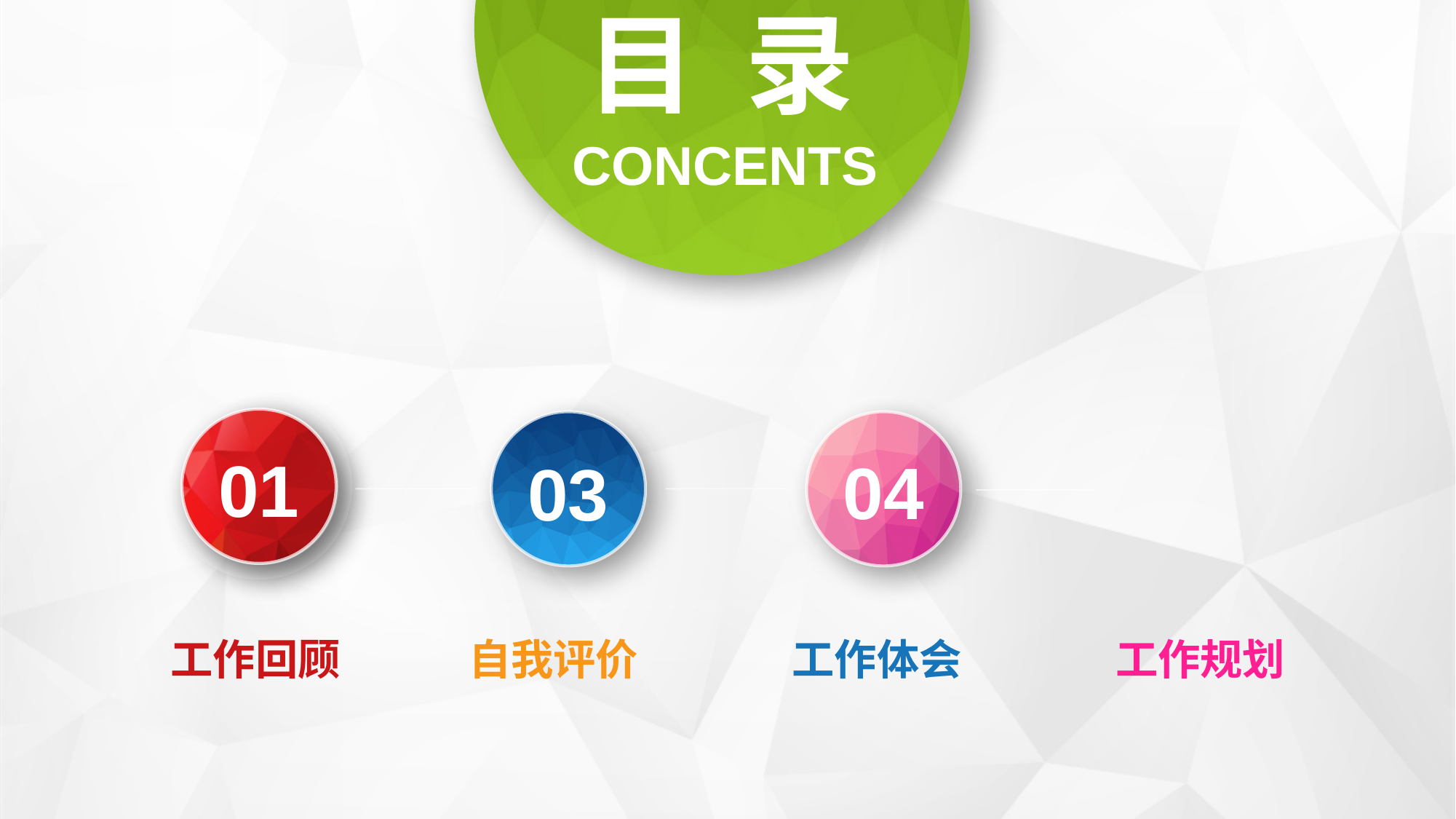

目  录
CONCENTS

01

02

04

03
工作回顾
自我评价
工作体会
工作规划